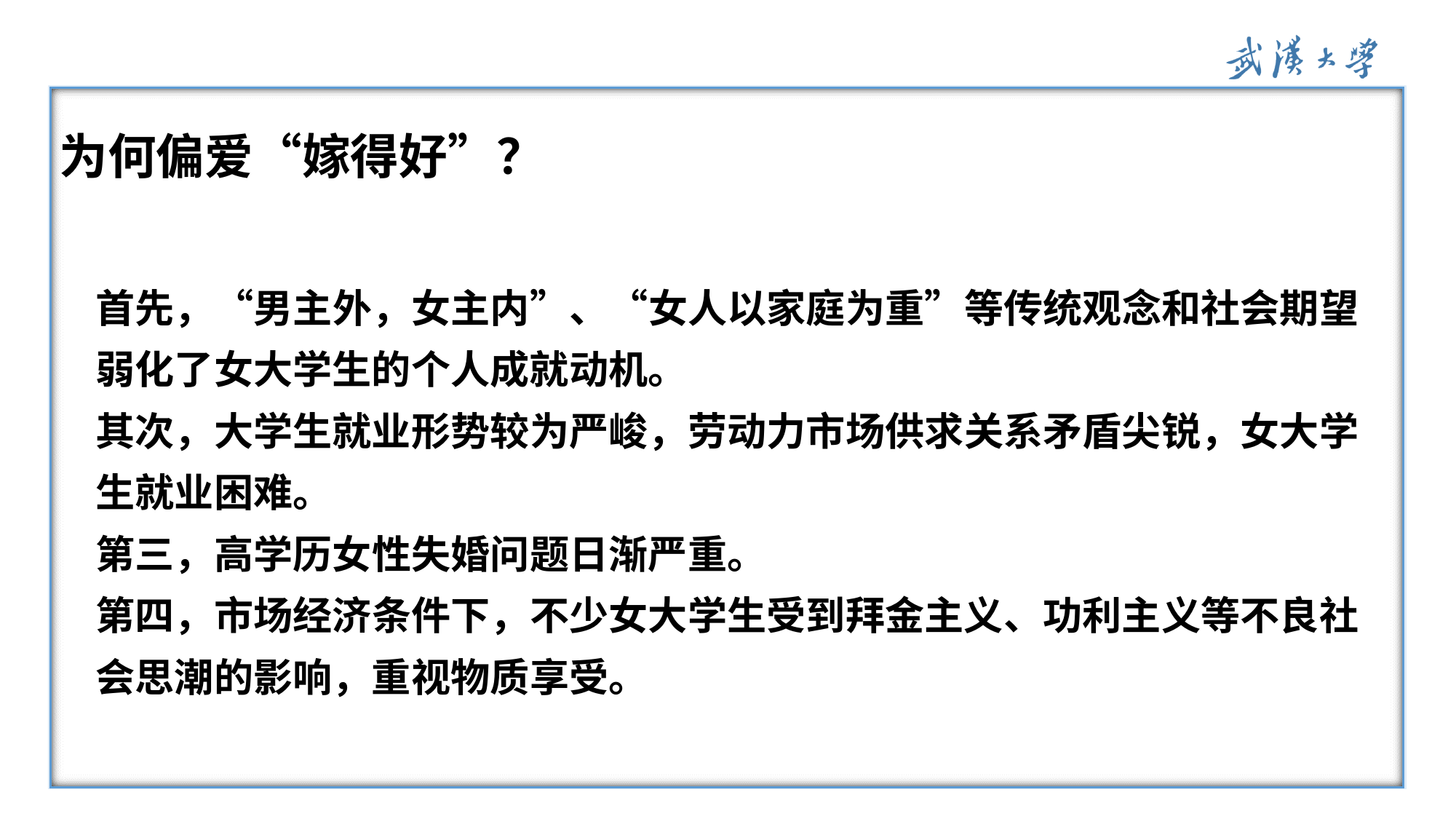

为何偏爱“嫁得好”？
首先，“男主外，女主内”、“女人以家庭为重”等传统观念和社会期望弱化了女大学生的个人成就动机。
其次，大学生就业形势较为严峻，劳动力市场供求关系矛盾尖锐，女大学生就业困难。
第三，高学历女性失婚问题日渐严重。
第四，市场经济条件下，不少女大学生受到拜金主义、功利主义等不良社会思潮的影响，重视物质享受。